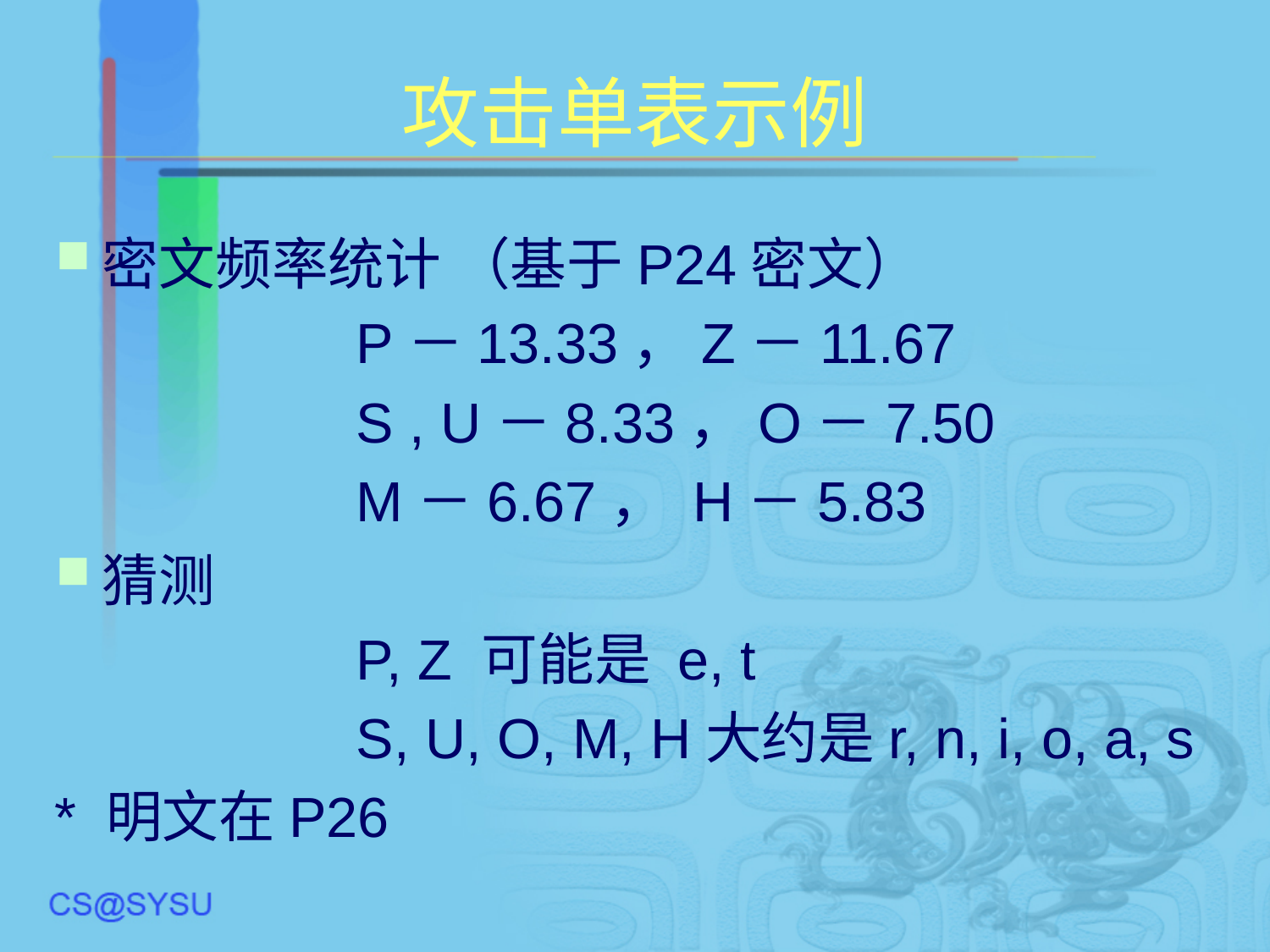

# 攻击单表示例
密文频率统计 （基于P24密文）
			P－13.33，Z－11.67
			S , U－8.33，O－7.50
			M－6.67， H－5.83
猜测
			P, Z 可能是 e, t
			S, U, O, M, H大约是r, n, i, o, a, s
* 明文在P26